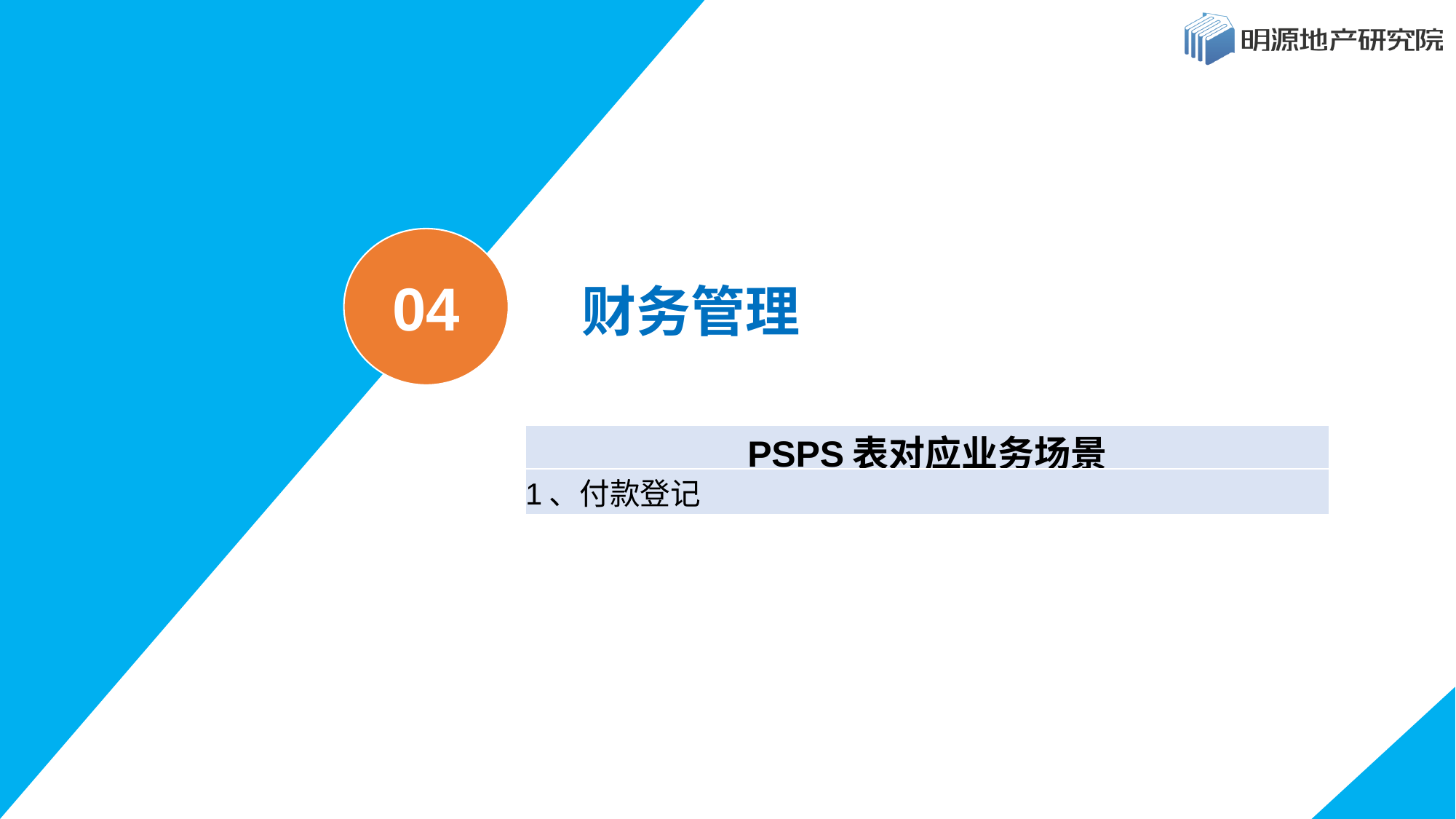

财务管理
04
| PSPS表对应业务场景 |
| --- |
| 1、付款登记 |